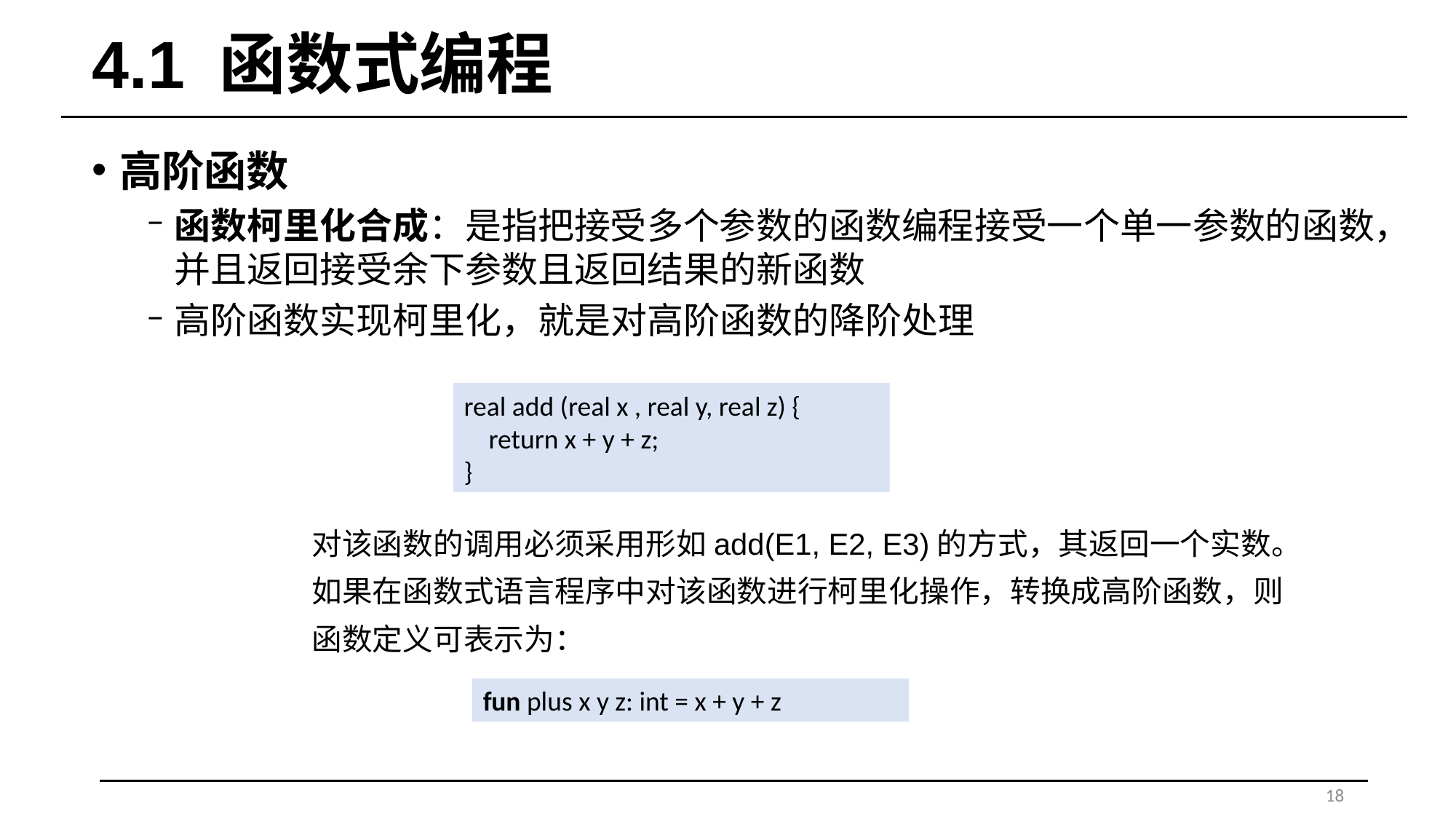

# 4.1 函数式编程
高阶函数
函数柯里化合成：是指把接受多个参数的函数编程接受一个单一参数的函数，并且返回接受余下参数且返回结果的新函数
高阶函数实现柯里化，就是对高阶函数的降阶处理

real add (real x , real y, real z) {
    return x + y + z;
}
对该函数的调用必须采用形如add(E1, E2, E3)的方式，其返回一个实数。
如果在函数式语言程序中对该函数进行柯里化操作，转换成高阶函数，则函数定义可表示为：
fun plus x y z: int = x + y + z
18